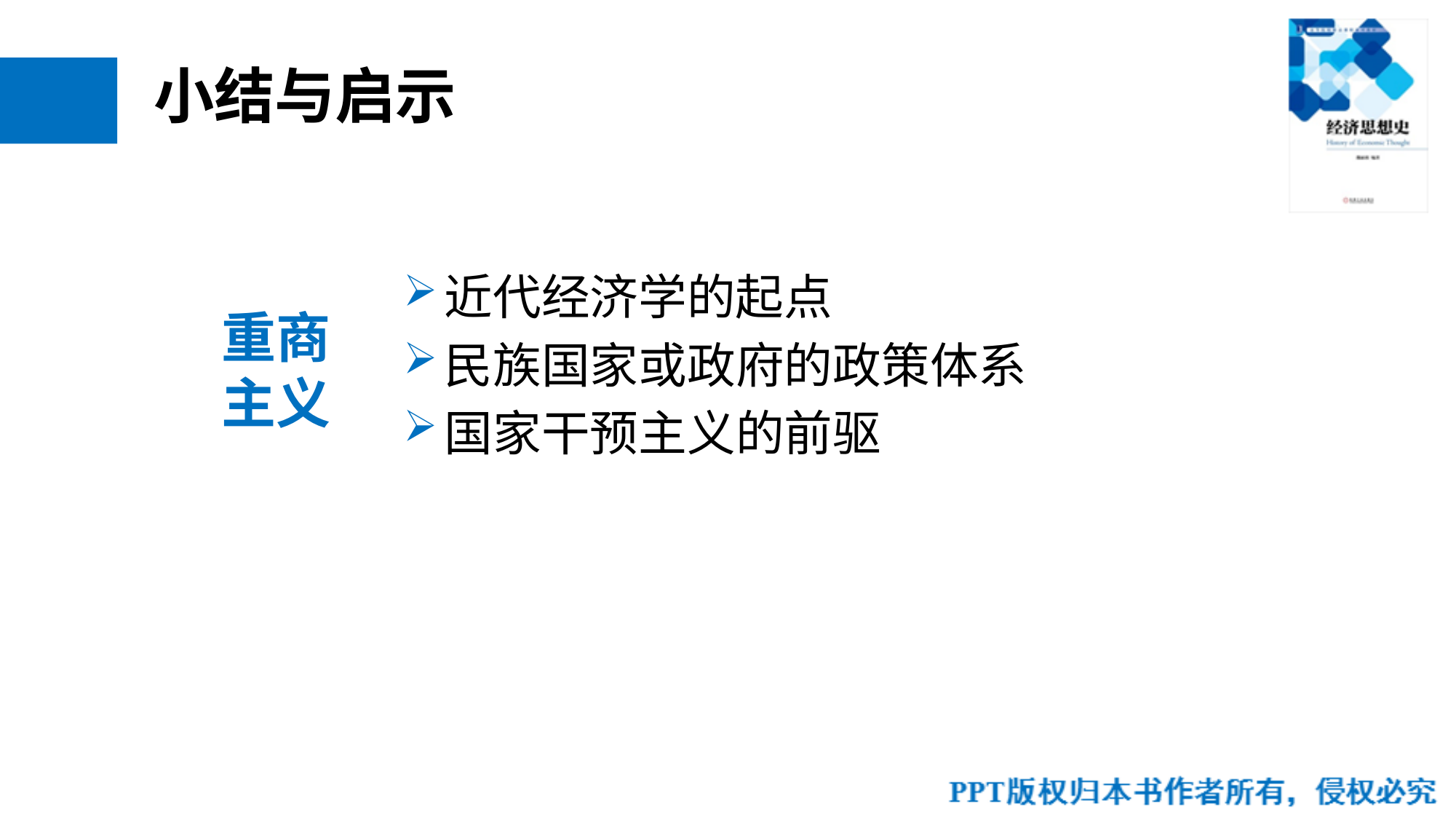

# 小结与启示

近代经济学的起点
民族国家或政府的政策体系
国家干预主义的前驱
重商主义
无农不稳   无商不活 无工不富

54
工业文明